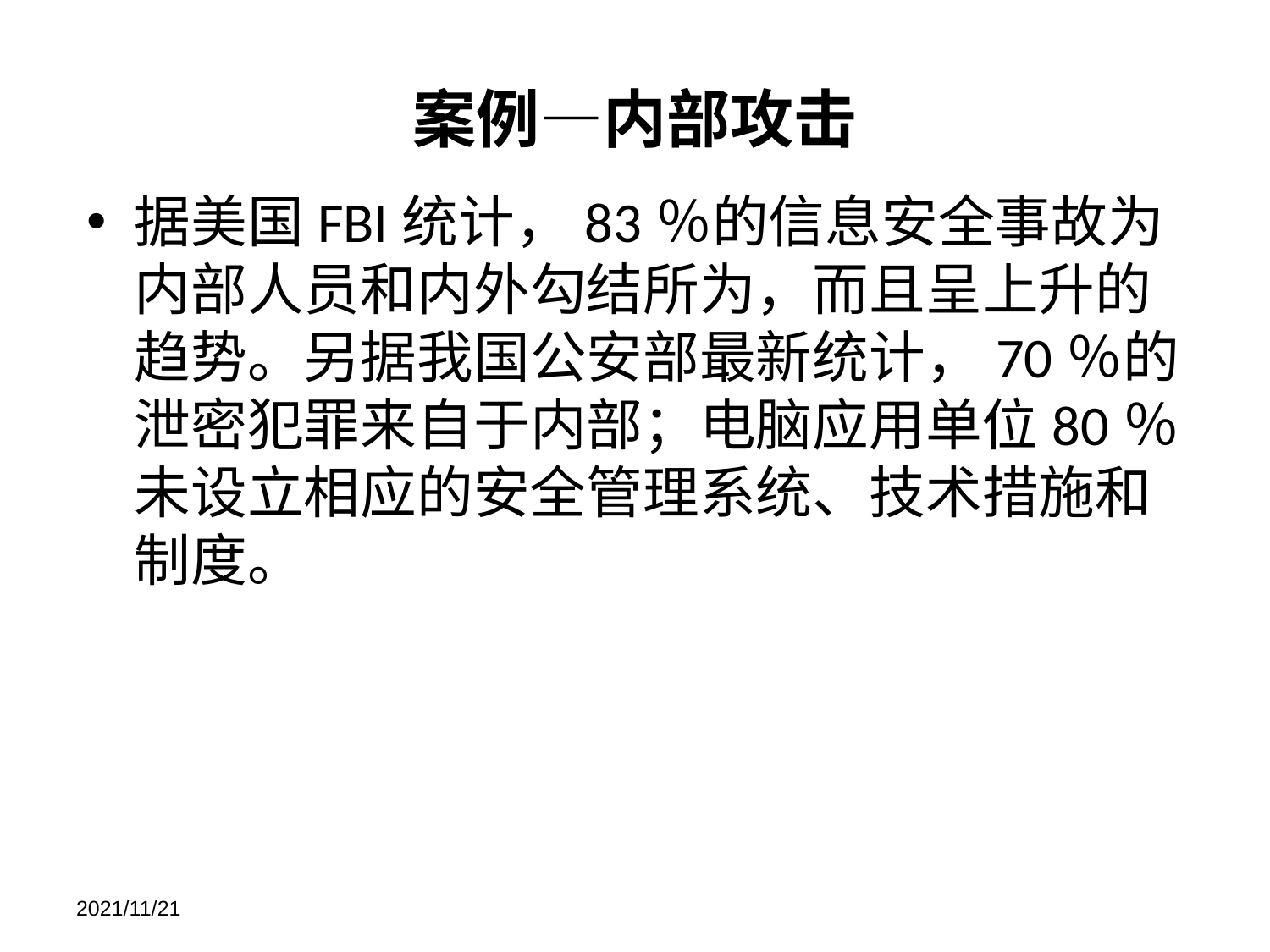

案例—内部攻击
据美国FBI统计，83％的信息安全事故为内部人员和内外勾结所为，而且呈上升的趋势。另据我国公安部最新统计，70％的泄密犯罪来自于内部；电脑应用单位80％未设立相应的安全管理系统、技术措施和制度。
2021/11/21